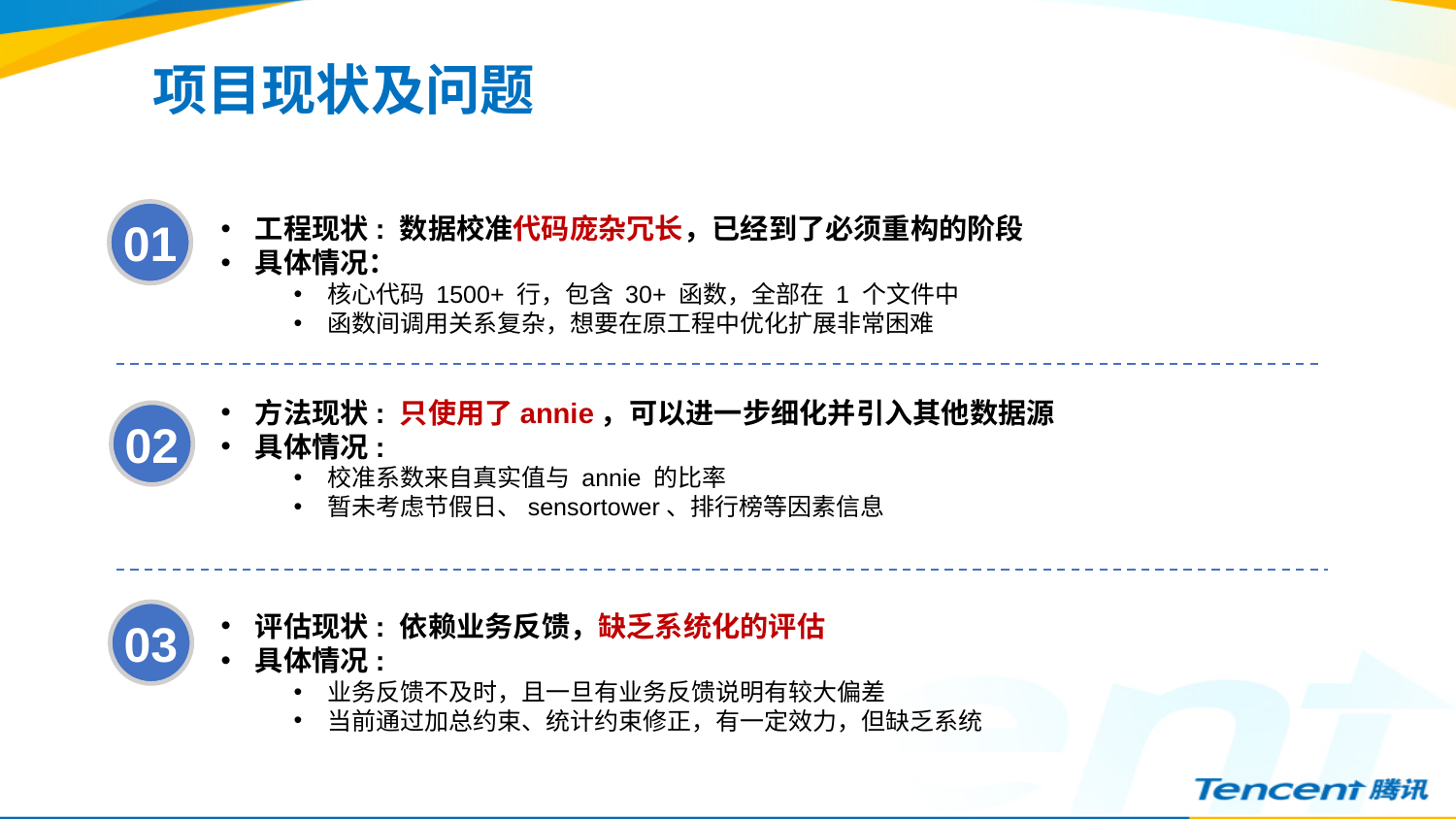

项目现状及问题

01
工程现状: 数据校准代码庞杂冗长，已经到了必须重构的阶段
具体情况：
核心代码 1500+ 行，包含 30+ 函数，全部在 1 个文件中
函数间调用关系复杂，想要在原工程中优化扩展非常困难
方法现状: 只使用了annie，可以进一步细化并引入其他数据源
具体情况:
校准系数来自真实值与 annie 的比率
暂未考虑节假日、sensortower、排行榜等因素信息

02
评估现状: 依赖业务反馈，缺乏系统化的评估
具体情况:
业务反馈不及时，且一旦有业务反馈说明有较大偏差
当前通过加总约束、统计约束修正，有一定效力，但缺乏系统

03